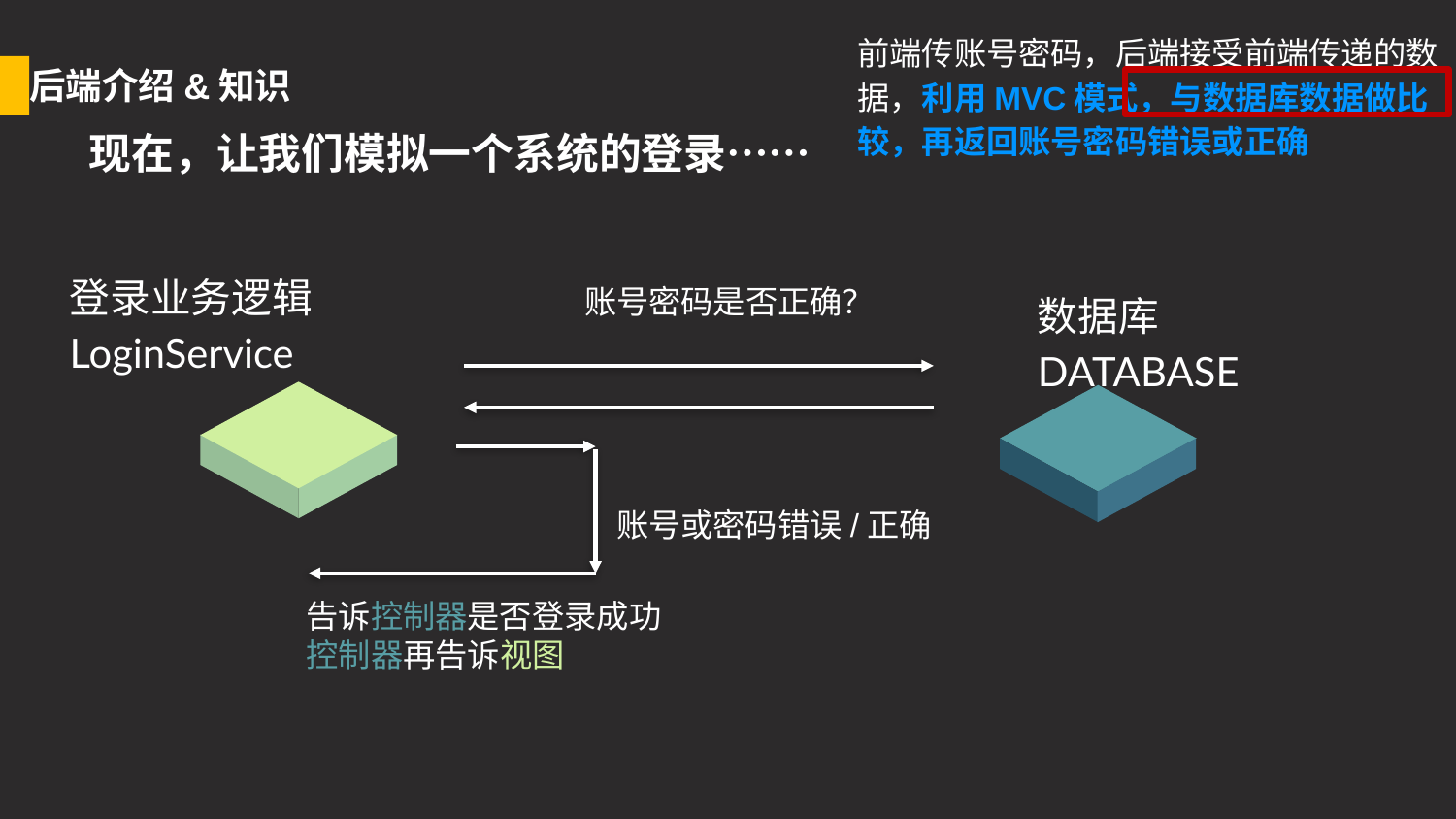

前端传账号密码，后端接受前端传递的数据，利用MVC模式，与数据库数据做比较，再返回账号密码错误或正确

后端介绍&知识

现在，让我们模拟一个系统的登录……
登录业务逻辑
LoginService
账号密码是否正确？
数据库 DATABASE

账号或密码错误/正确
告诉控制器是否登录成功
控制器再告诉视图